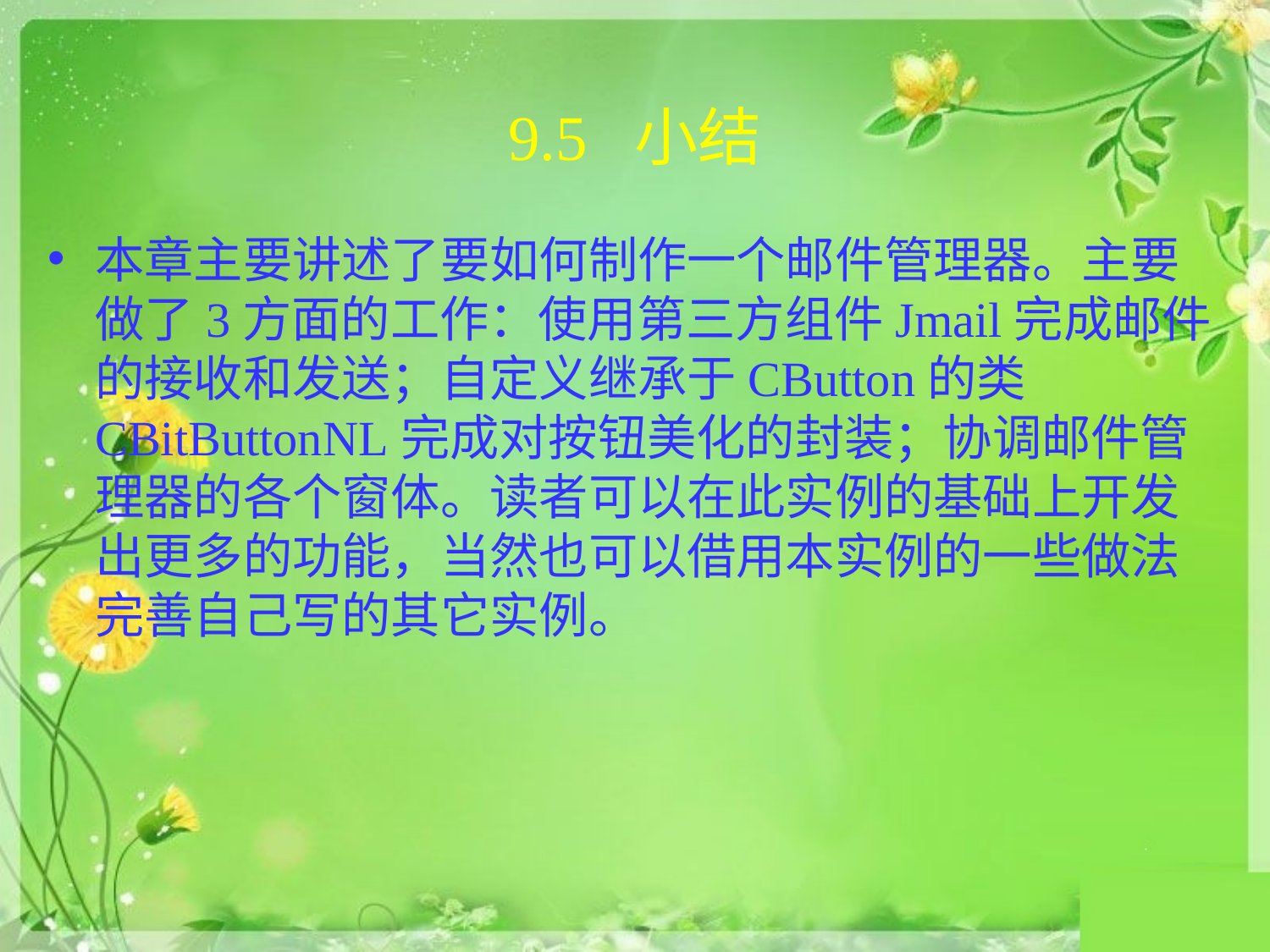

# 9.5  小结
本章主要讲述了要如何制作一个邮件管理器。主要做了3方面的工作：使用第三方组件Jmail完成邮件的接收和发送；自定义继承于CButton的类CBitButtonNL完成对按钮美化的封装；协调邮件管理器的各个窗体。读者可以在此实例的基础上开发出更多的功能，当然也可以借用本实例的一些做法完善自己写的其它实例。